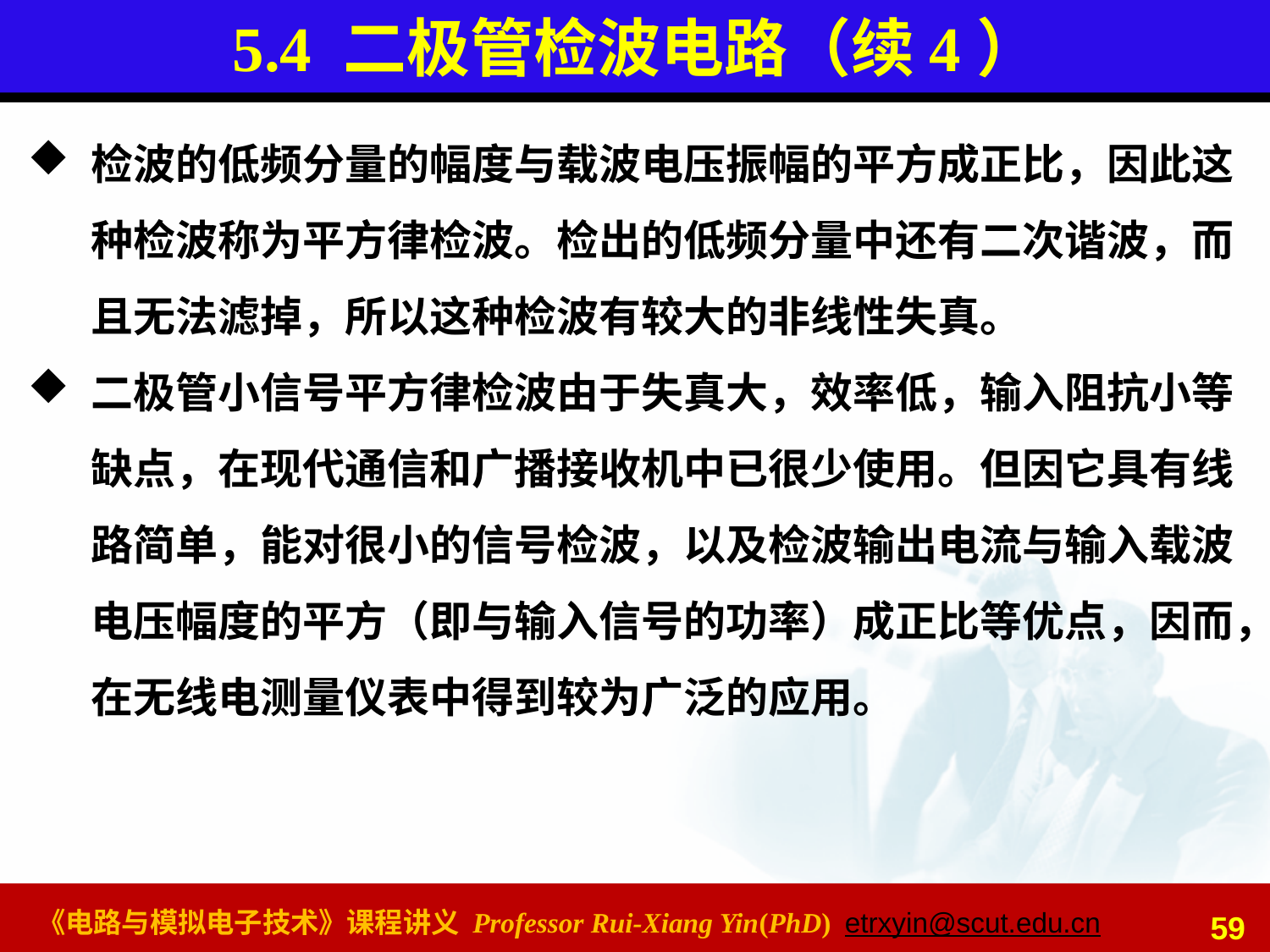

# 5.4 二极管检波电路（续4）
检波的低频分量的幅度与载波电压振幅的平方成正比，因此这种检波称为平方律检波。检出的低频分量中还有二次谐波，而且无法滤掉，所以这种检波有较大的非线性失真。
二极管小信号平方律检波由于失真大，效率低，输入阻抗小等缺点，在现代通信和广播接收机中已很少使用。但因它具有线路简单，能对很小的信号检波，以及检波输出电流与输入载波电压幅度的平方（即与输入信号的功率）成正比等优点，因而，在无线电测量仪表中得到较为广泛的应用。
59